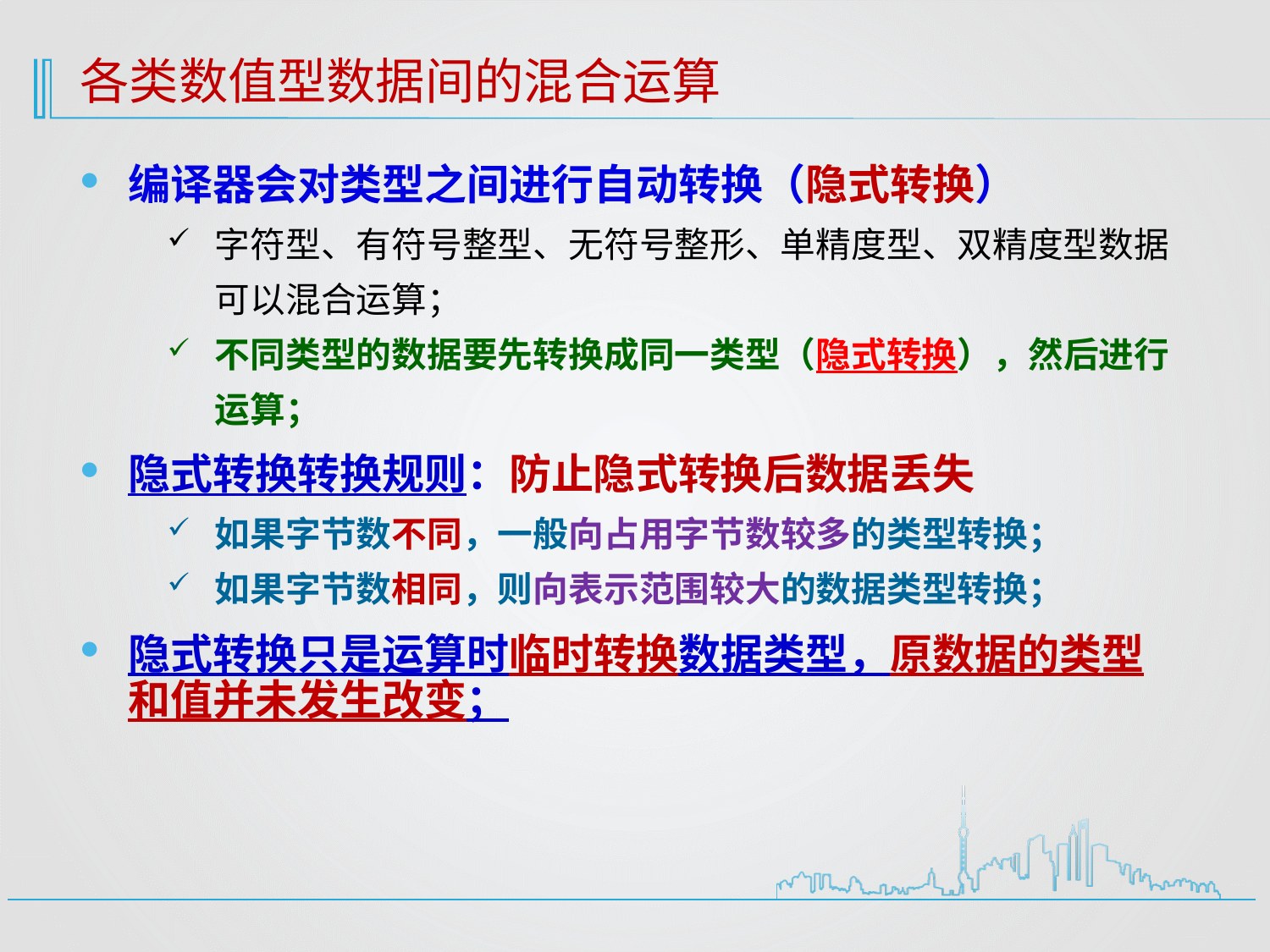

# 各类数值型数据间的混合运算
编译器会对类型之间进行自动转换（隐式转换）
字符型、有符号整型、无符号整形、单精度型、双精度型数据可以混合运算；
不同类型的数据要先转换成同一类型（隐式转换），然后进行运算；
隐式转换转换规则：防止隐式转换后数据丢失
如果字节数不同，一般向占用字节数较多的类型转换；
如果字节数相同，则向表示范围较大的数据类型转换；
隐式转换只是运算时临时转换数据类型，原数据的类型和值并未发生改变；